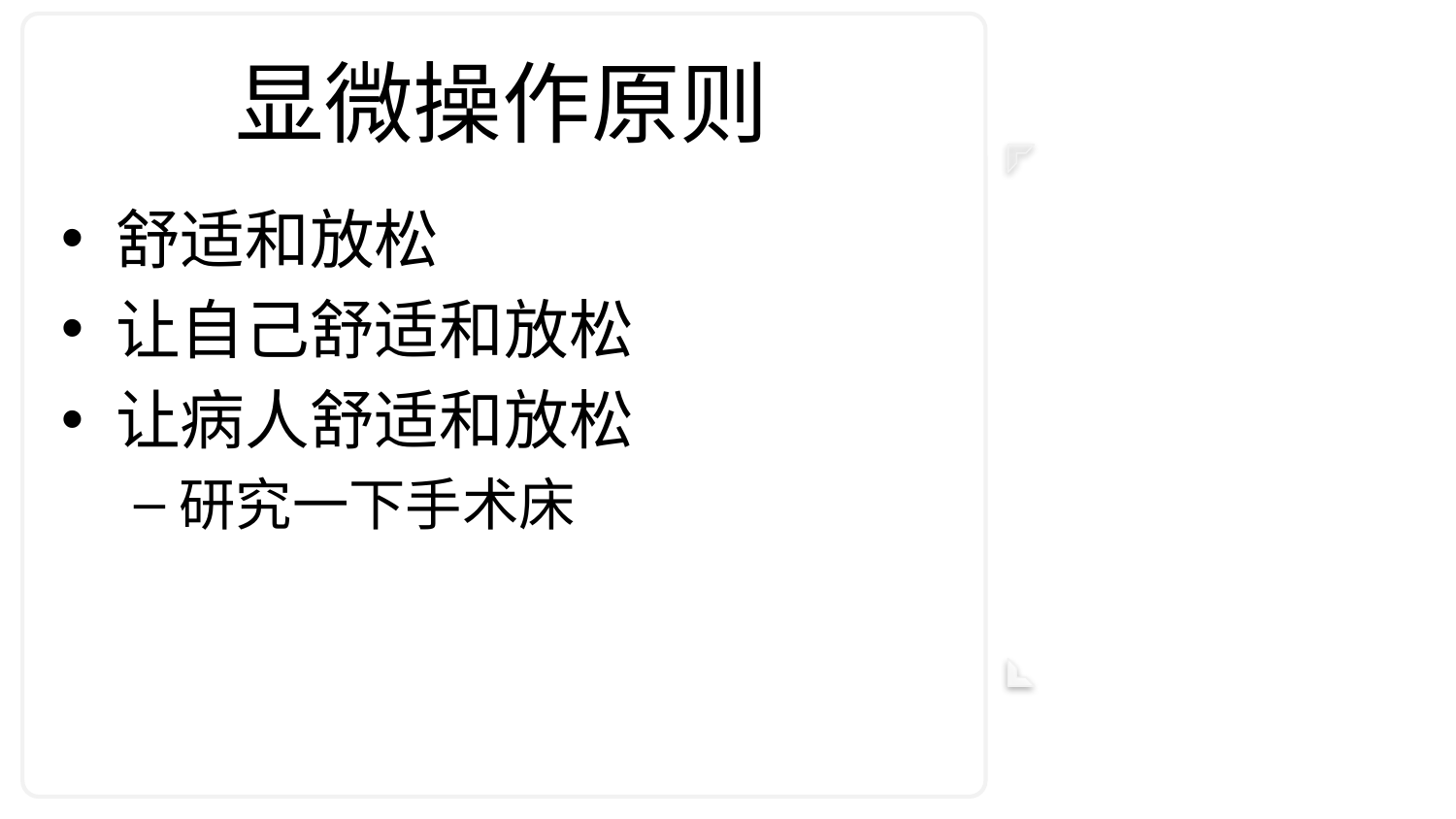

# 显微操作原则
舒适和放松
让自己舒适和放松
让病人舒适和放松
研究一下手术床